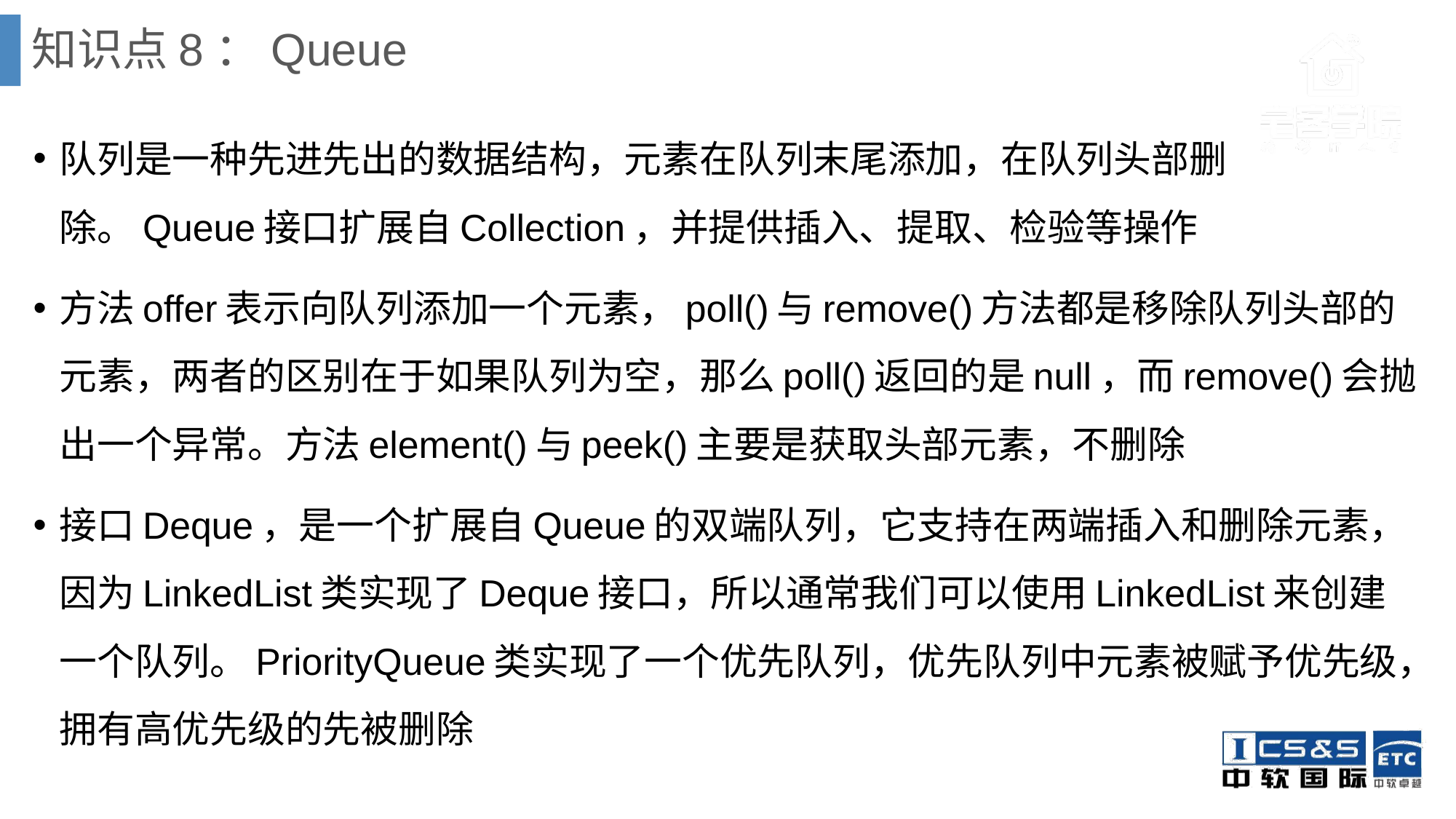

# 知识点8：Queue
队列是一种先进先出的数据结构，元素在队列末尾添加，在队列头部删除。Queue接口扩展自Collection，并提供插入、提取、检验等操作
方法offer表示向队列添加一个元素，poll()与remove()方法都是移除队列头部的元素，两者的区别在于如果队列为空，那么poll()返回的是null，而remove()会抛出一个异常。方法element()与peek()主要是获取头部元素，不删除
接口Deque，是一个扩展自Queue的双端队列，它支持在两端插入和删除元素，因为LinkedList类实现了Deque接口，所以通常我们可以使用LinkedList来创建一个队列。PriorityQueue类实现了一个优先队列，优先队列中元素被赋予优先级，拥有高优先级的先被删除